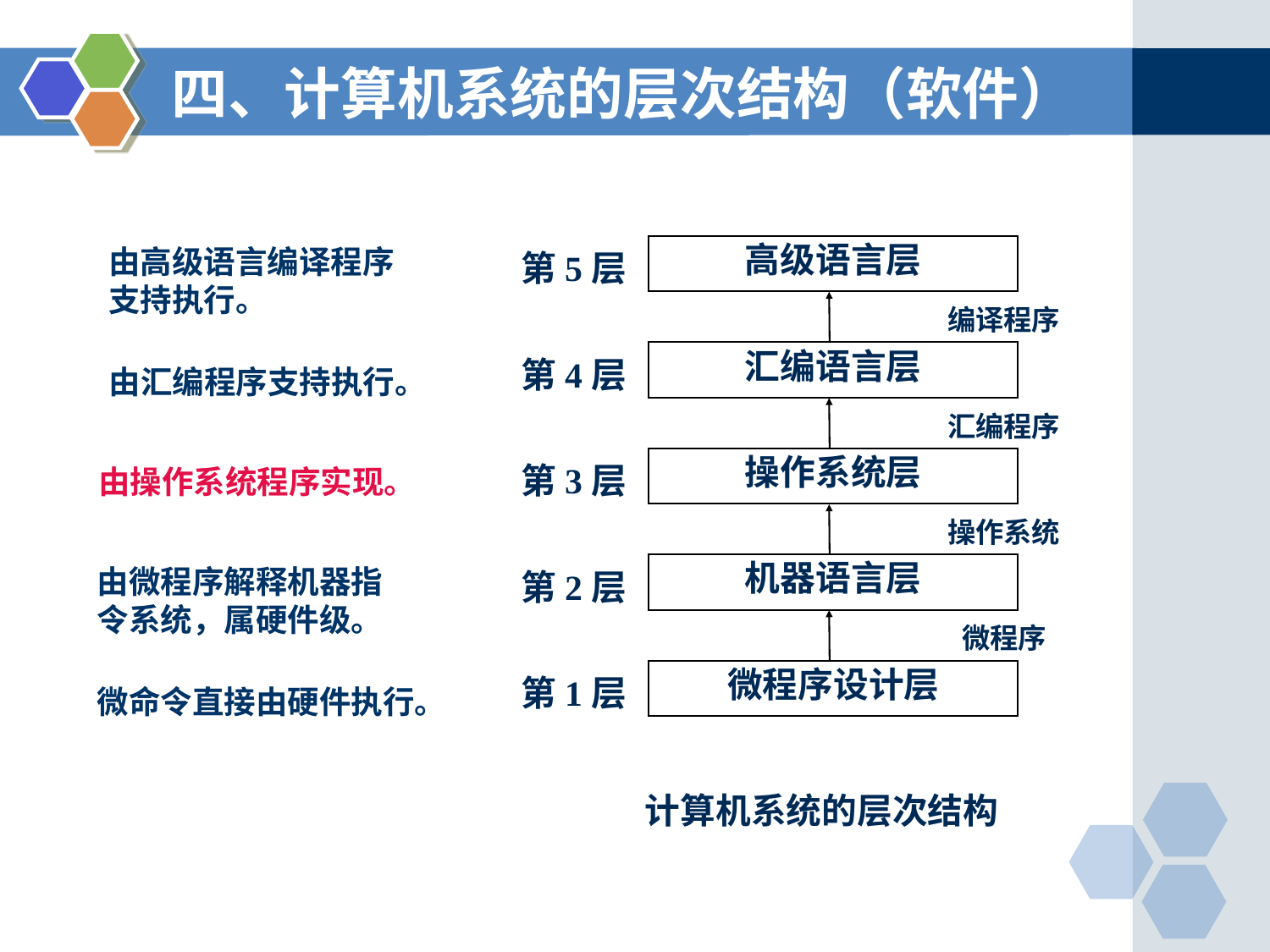

# 四、计算机系统的层次结构（软件）
由高级语言编译程序
支持执行。

高级语言层
第5层

编译程序
汇编语言层
第4层

汇编程序
操作系统层
第3层

操作系统
机器语言层
第2层

微程序
微程序设计层
第1层

计算机系统的层次结构
由汇编程序支持执行。
由操作系统程序实现。

由微程序解释机器指
令系统，属硬件级。
微命令直接由硬件执行。
74